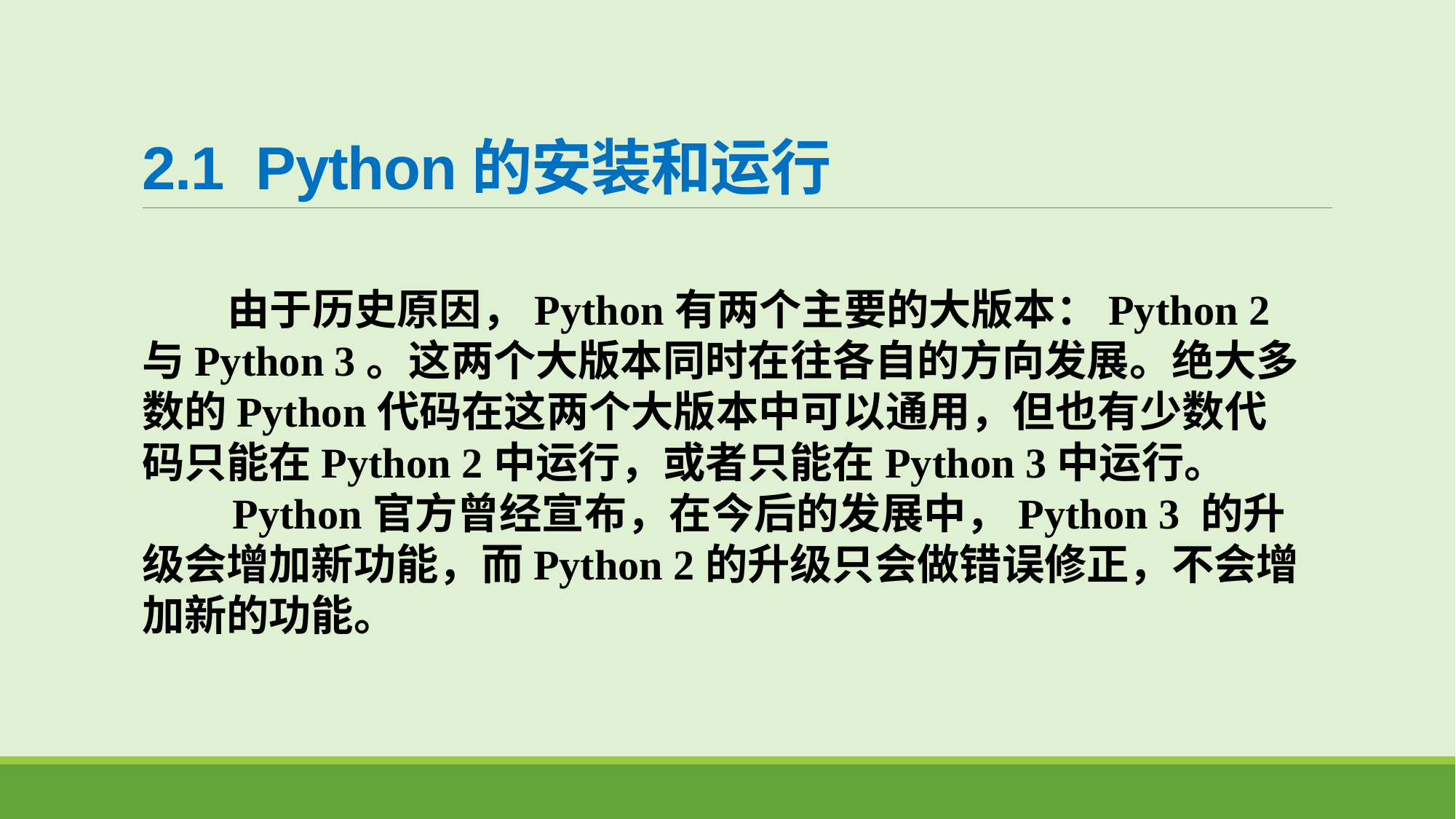

# 2.1  Python的安装和运行
     由于历史原因，Python有两个主要的大版本：Python 2与Python 3。这两个大版本同时在往各自的方向发展。绝大多数的Python代码在这两个大版本中可以通用，但也有少数代码只能在Python 2中运行，或者只能在Python 3中运行。
      Python官方曾经宣布，在今后的发展中，Python 3 的升级会增加新功能，而Python 2的升级只会做错误修正，不会增加新的功能。